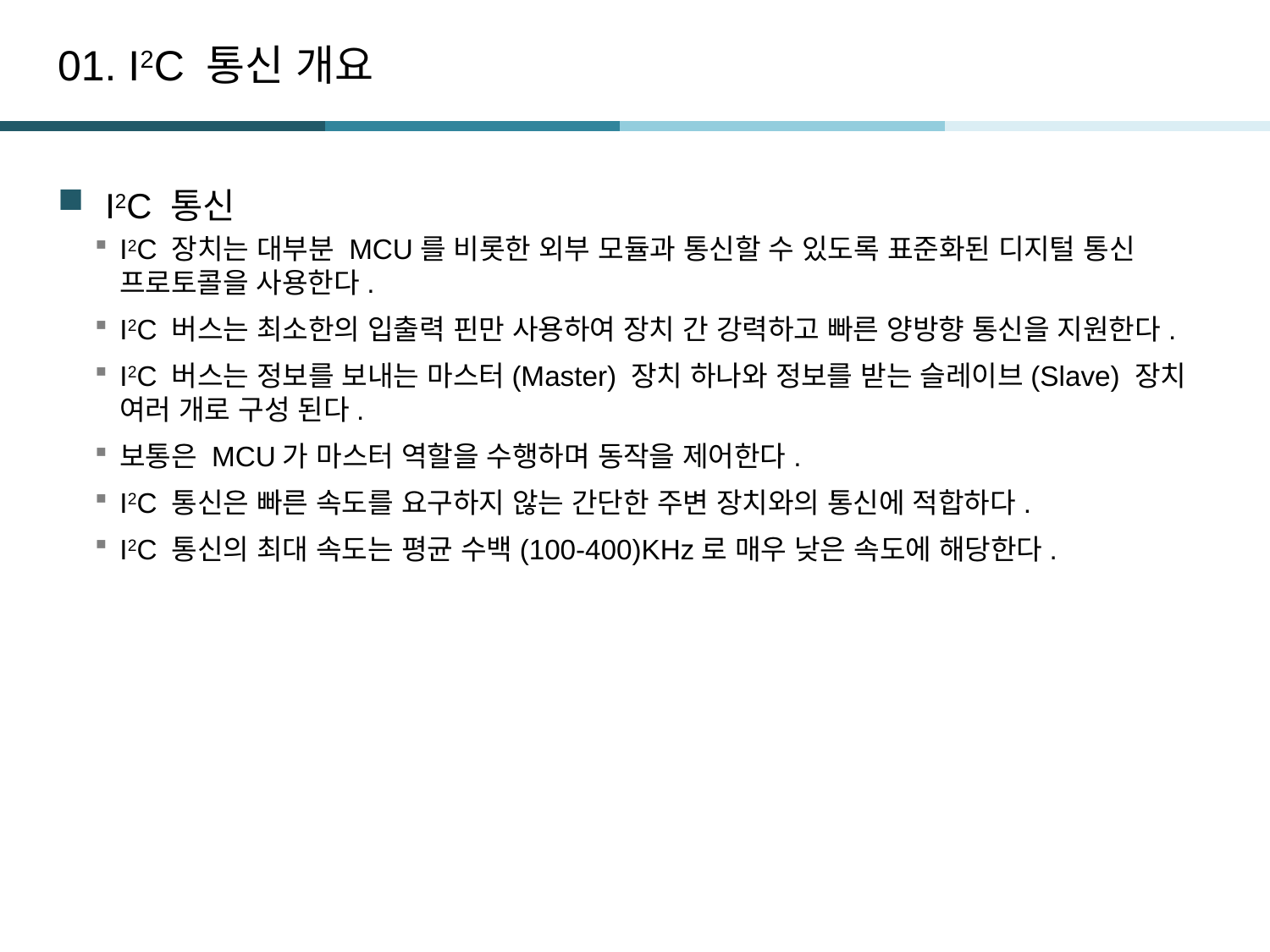

# 01. I2C 통신 개요
I2C 통신
I2C 장치는 대부분 MCU를 비롯한 외부 모듈과 통신할 수 있도록 표준화된 디지털 통신 프로토콜을 사용한다.
I2C 버스는 최소한의 입출력 핀만 사용하여 장치 간 강력하고 빠른 양방향 통신을 지원한다.
I2C 버스는 정보를 보내는 마스터(Master) 장치 하나와 정보를 받는 슬레이브(Slave) 장치 여러 개로 구성 된다.
보통은 MCU가 마스터 역할을 수행하며 동작을 제어한다.
I2C 통신은 빠른 속도를 요구하지 않는 간단한 주변 장치와의 통신에 적합하다.
I2C 통신의 최대 속도는 평균 수백(100-400)KHz로 매우 낮은 속도에 해당한다.